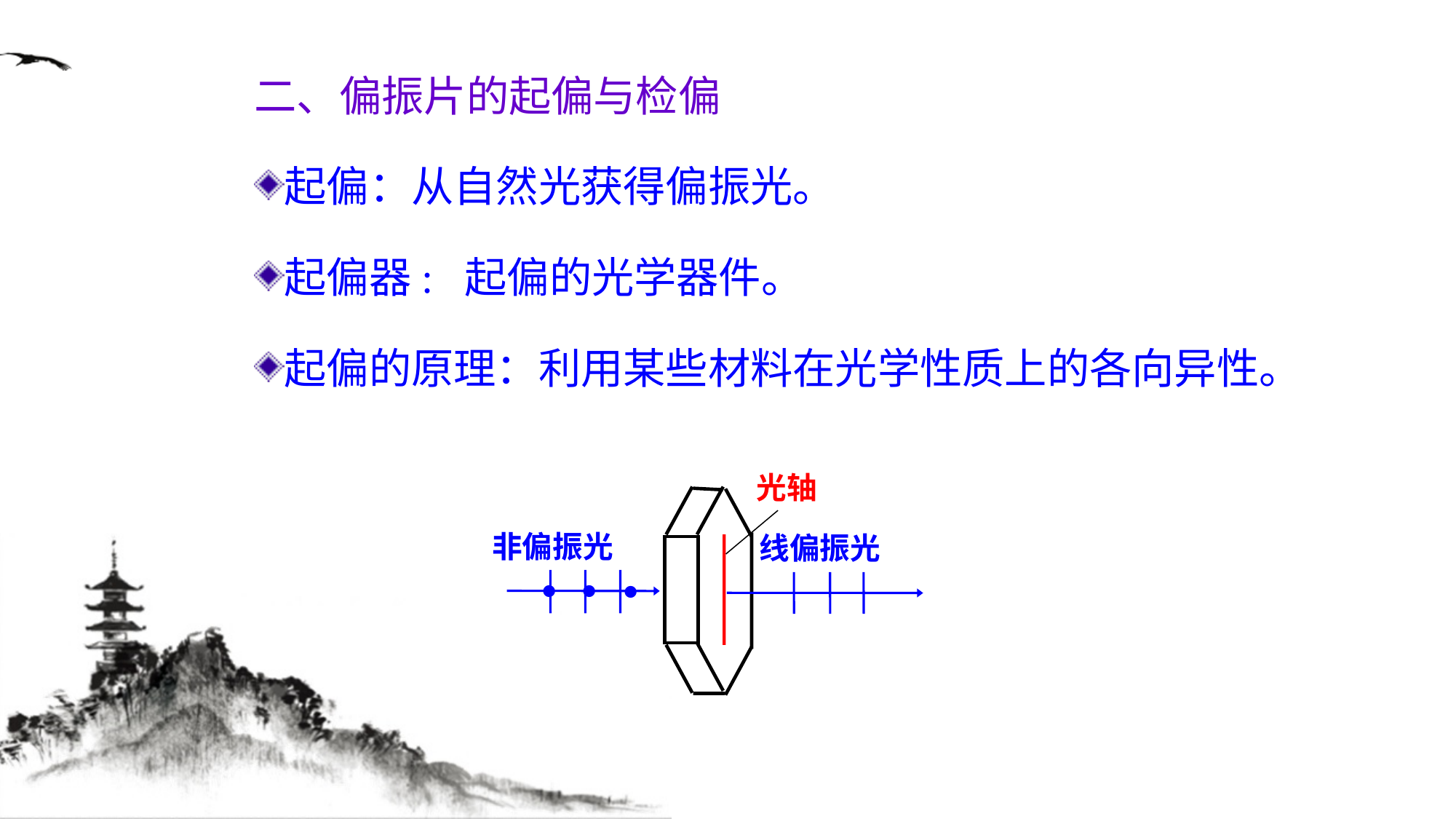

二、偏振片的起偏与检偏
起偏：从自然光获得偏振光。
起偏器:  起偏的光学器件。
起偏的原理：利用某些材料在光学性质上的各向异性。
光轴

非偏振光
线偏振光

·
·
·